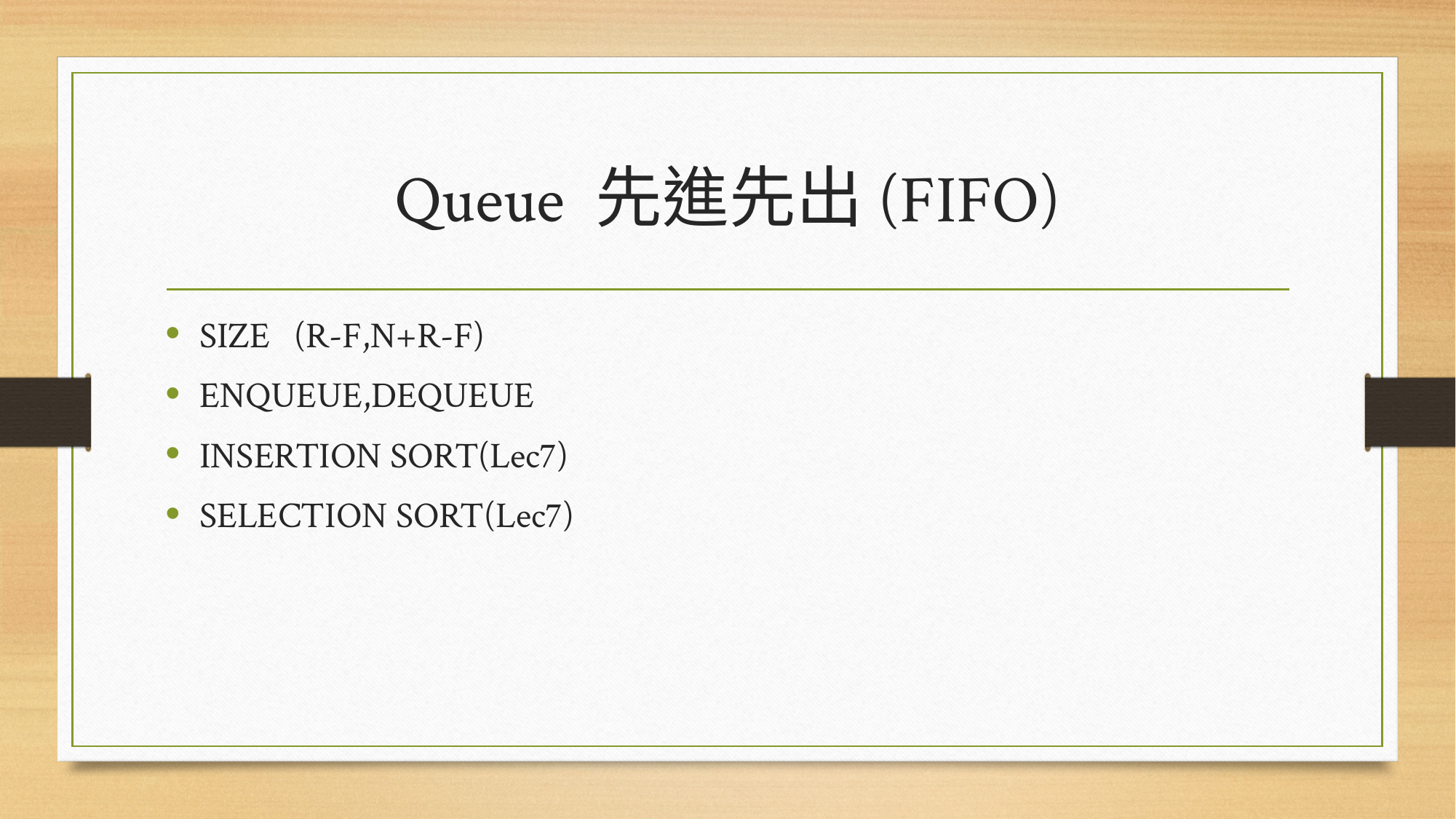

# Queue 先進先出(FIFO)
SIZE   (R-F,N+R-F)
ENQUEUE,DEQUEUE
INSERTION SORT(Lec7)
SELECTION SORT(Lec7)